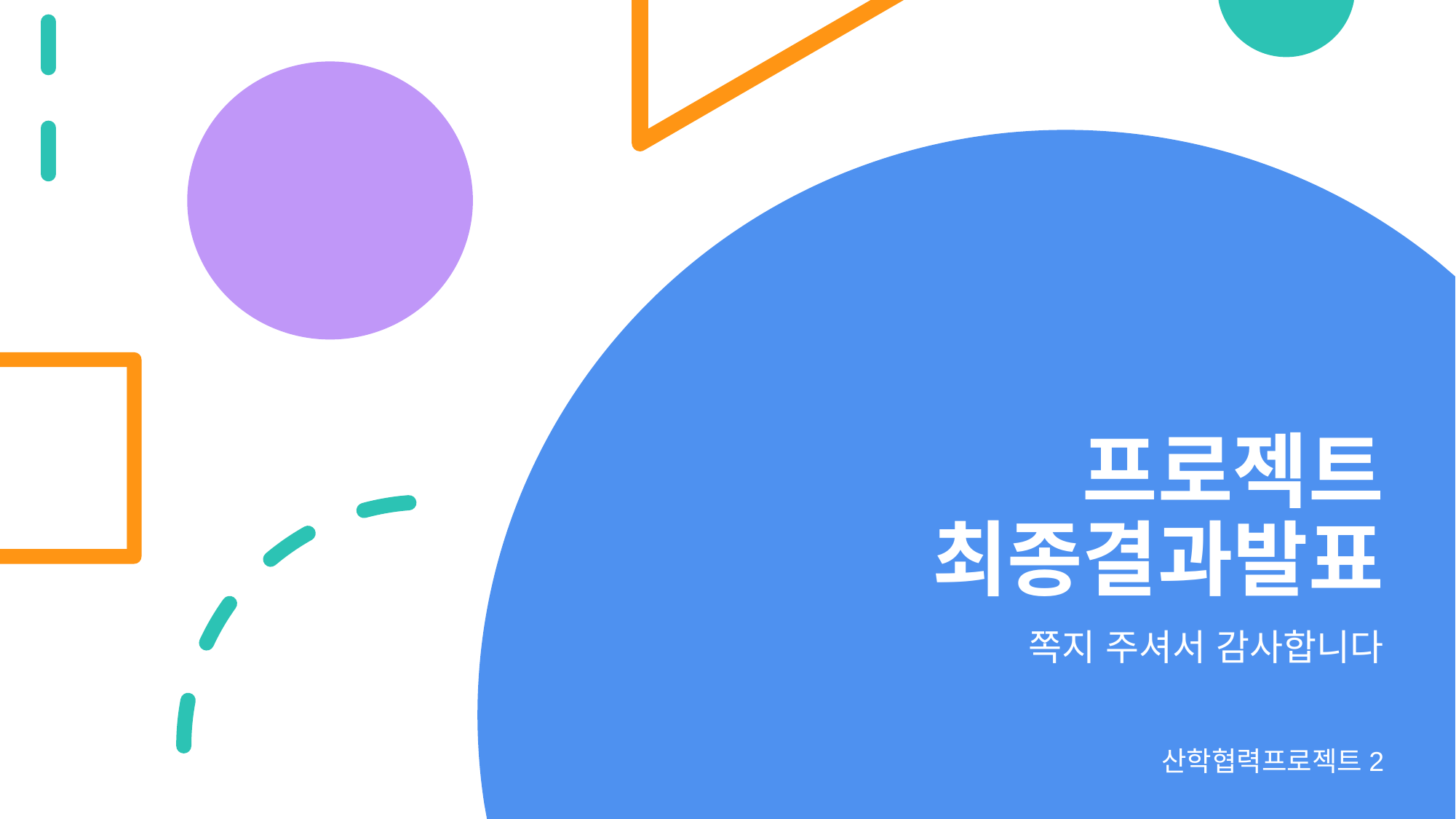

# 프로젝트 최종결과발표
쪽지 주셔서 감사합니다

산학협력프로젝트2